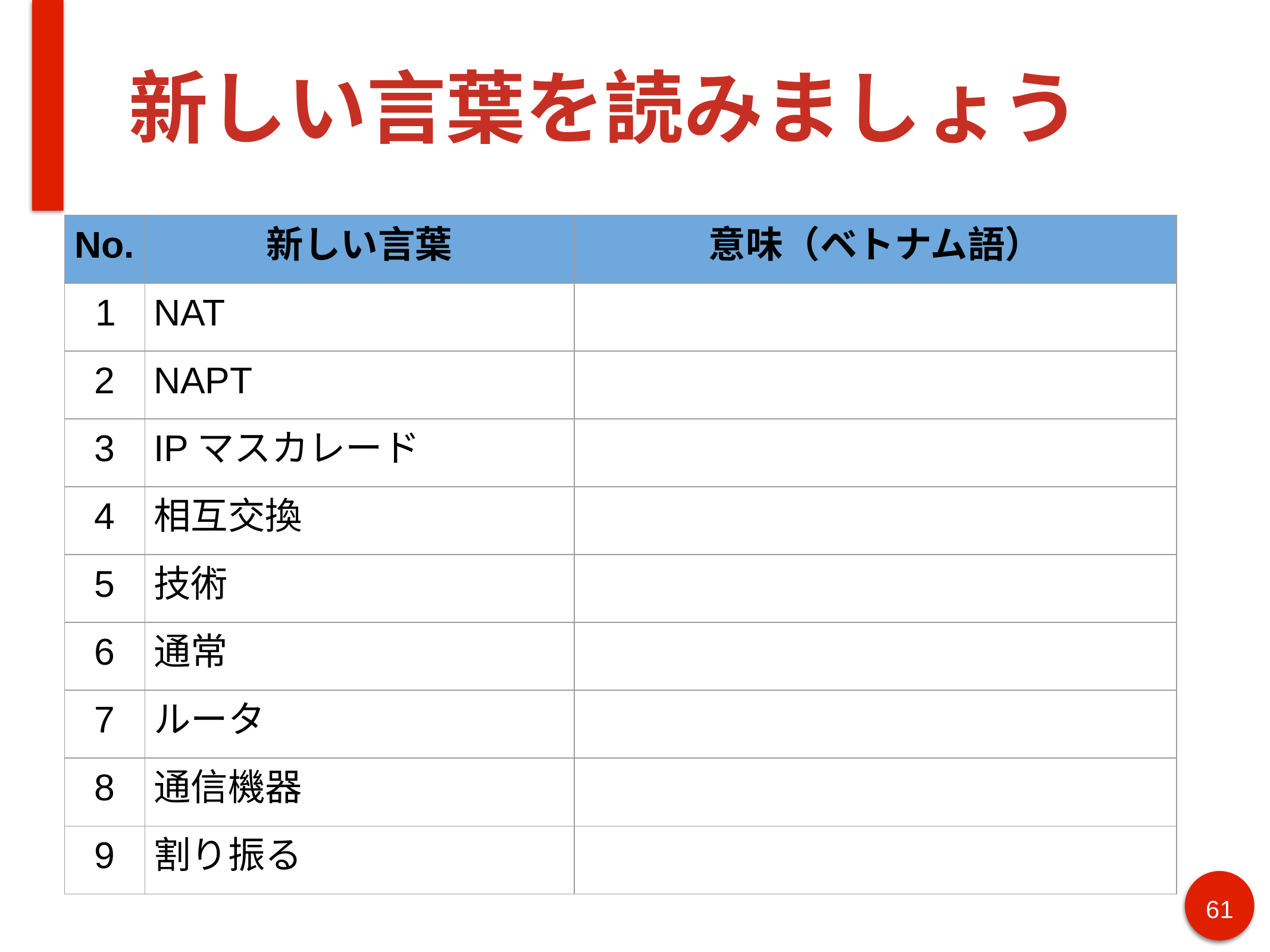

# 新しい言葉を読みましょう
| No. | 新しい言葉 | 意味（ベトナム語） |
| --- | --- | --- |
| 1 | NAT |  |
| 2 | NAPT |  |
| 3 | IPマスカレード |  |
| 4 | 相互交換 |  |
| 5 | 技術 |  |
| 6 | 通常 |  |
| 7 | ルータ |  |
| 8 | 通信機器 |  |
| 9 | 割り振る |  |
61